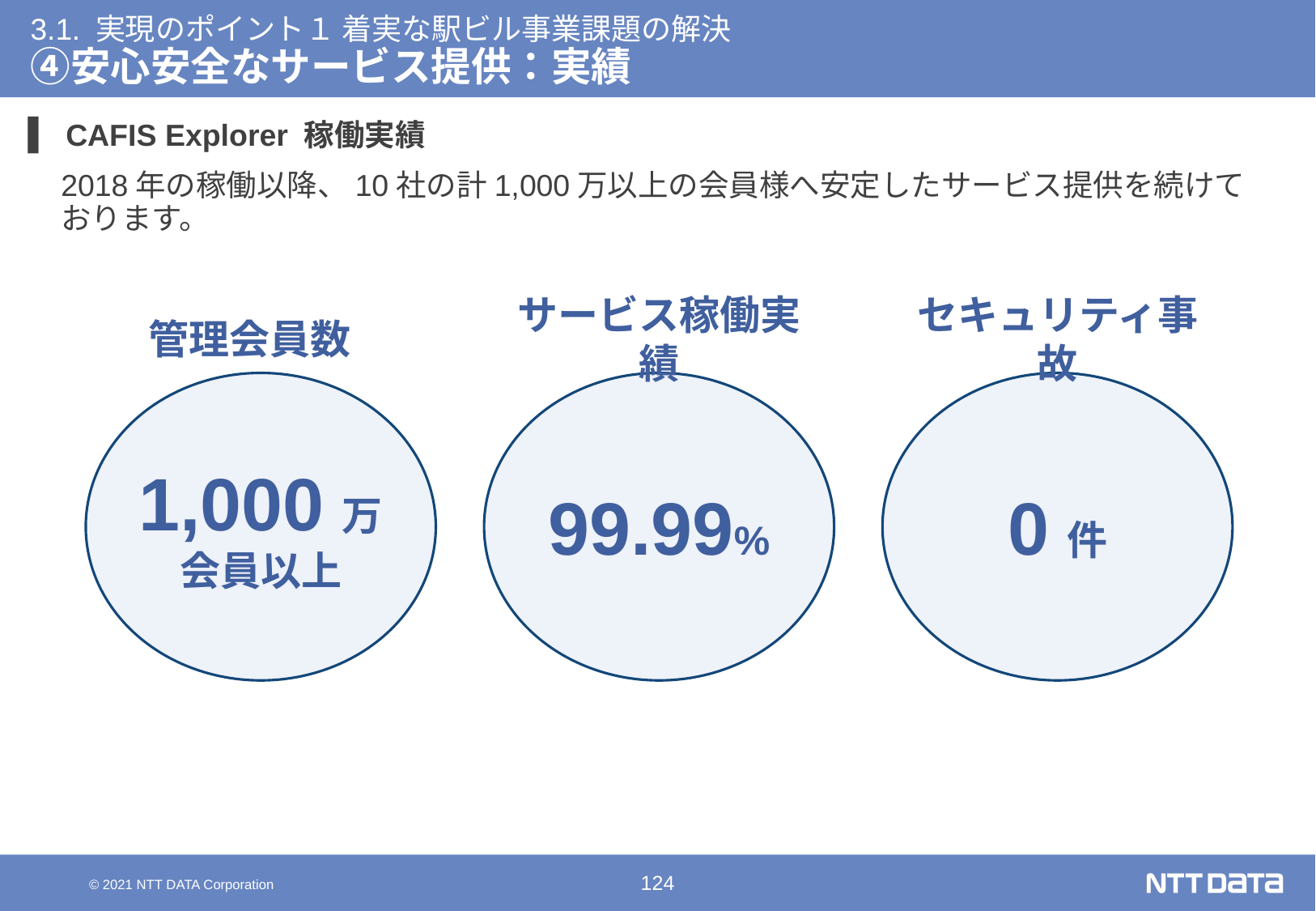

# 3.1. 実現のポイント１ 着実な駅ビル事業課題の解決 ④安心安全なサービス提供：実績
CAFIS Explorer 稼働実績
2018年の稼働以降、10社の計1,000万以上の会員様へ安定したサービス提供を続けております。
管理会員数
サービス稼働実績
セキュリティ事故

1,000万
会員以上
99.99%
0件